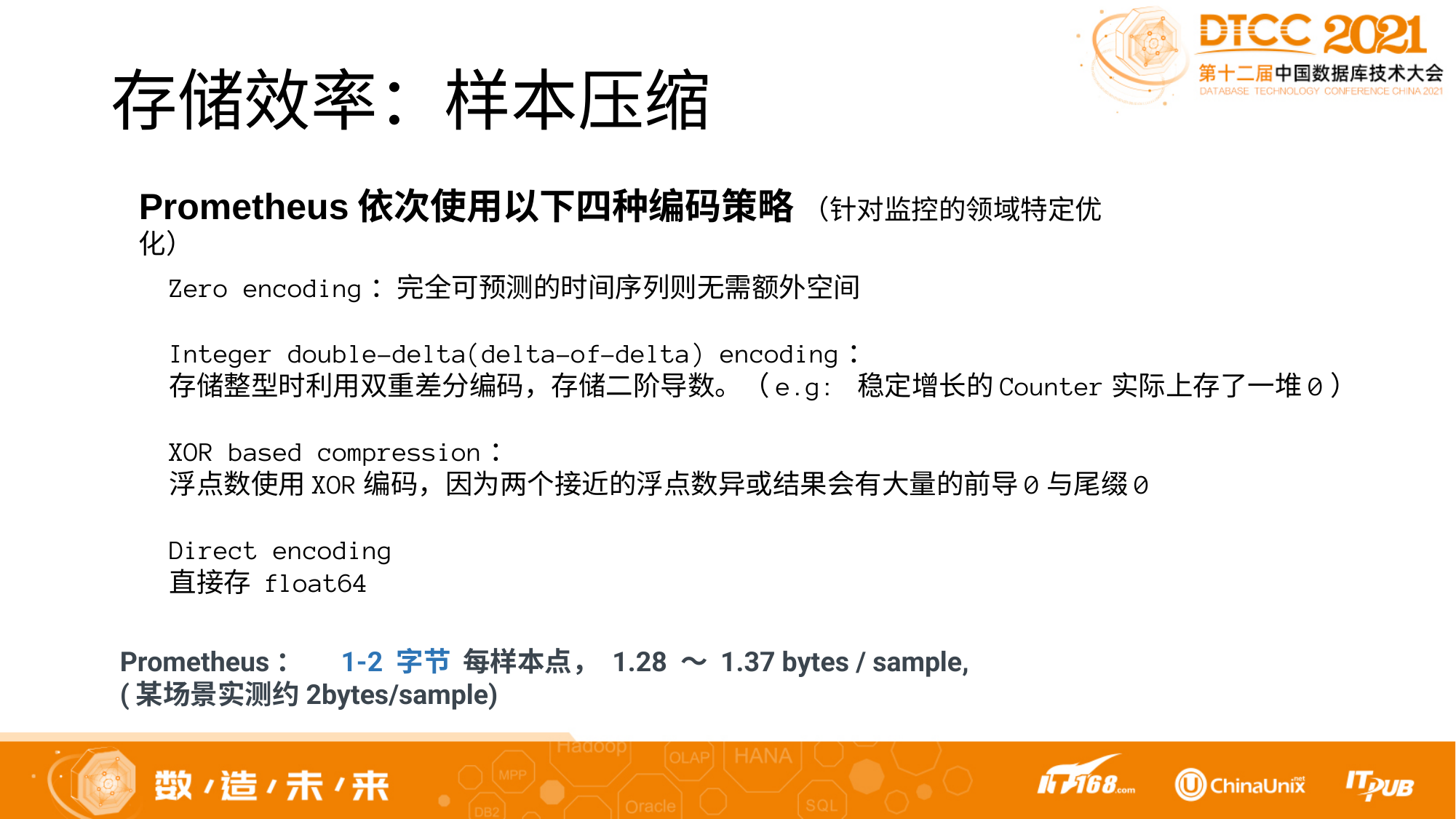

# 存储效率：样本压缩
Prometheus依次使用以下四种编码策略 （针对监控的领域特定优化）
Zero encoding：完全可预测的时间序列则无需额外空间

Integer double-delta(delta-of-delta) encoding：
存储整型时利用双重差分编码，存储二阶导数。（e.g: 稳定增长的Counter实际上存了一堆0）

XOR based compression：
浮点数使用XOR编码，因为两个接近的浮点数异或结果会有大量的前导0与尾缀0

Direct encoding
直接存 float64
Prometheus：     1-2 字节  每样本点， 1.28 ～ 1.37 bytes / sample,   (某场景实测约2bytes/sample)